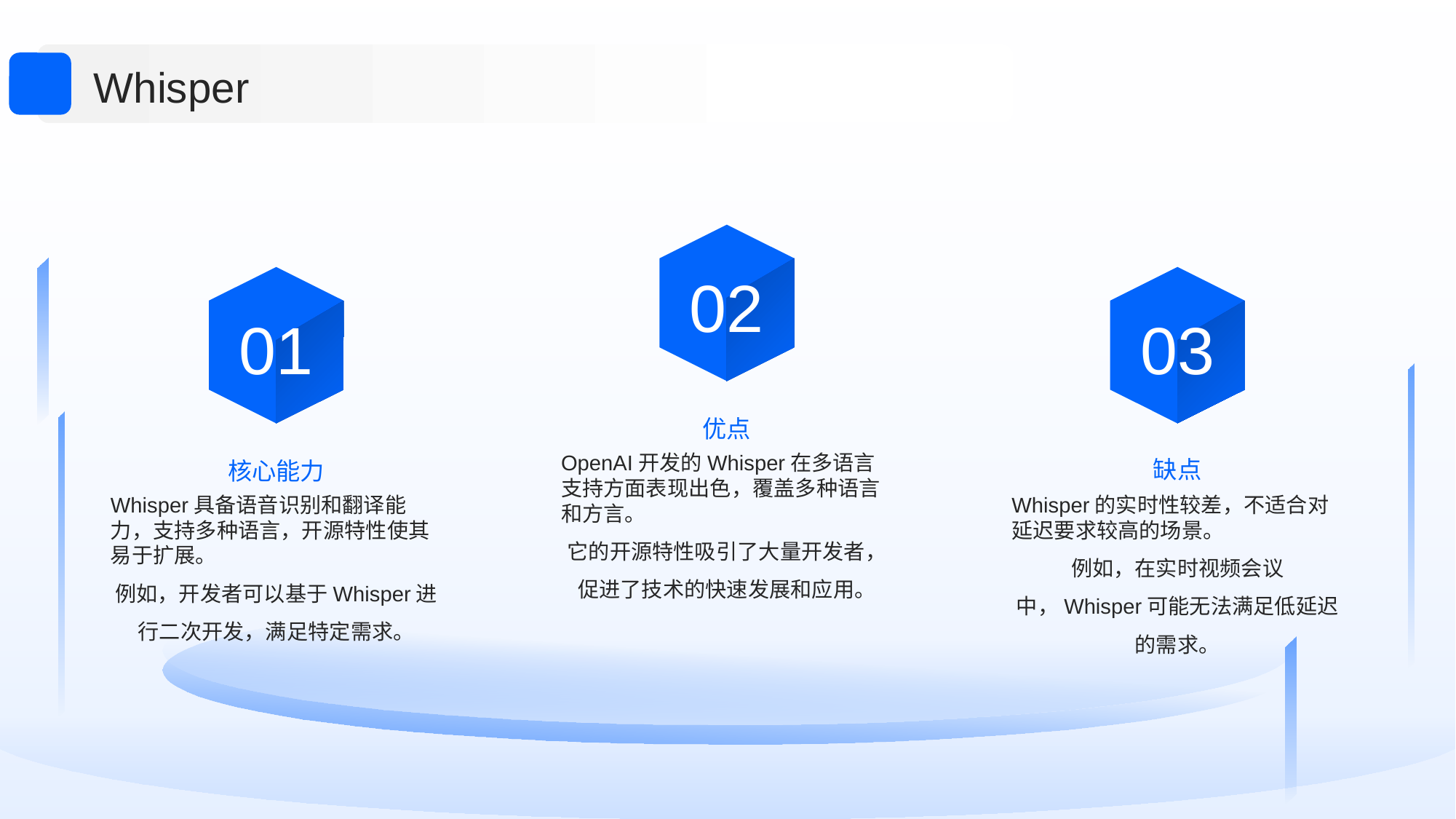

Whisper

02

01
03

优点
核心能力
缺点
OpenAI开发的Whisper在多语言支持方面表现出色，覆盖多种语言和方言。
它的开源特性吸引了大量开发者，促进了技术的快速发展和应用。
Whisper具备语音识别和翻译能力，支持多种语言，开源特性使其易于扩展。
例如，开发者可以基于Whisper进行二次开发，满足特定需求。
Whisper的实时性较差，不适合对延迟要求较高的场景。
例如，在实时视频会议中，Whisper可能无法满足低延迟的需求。